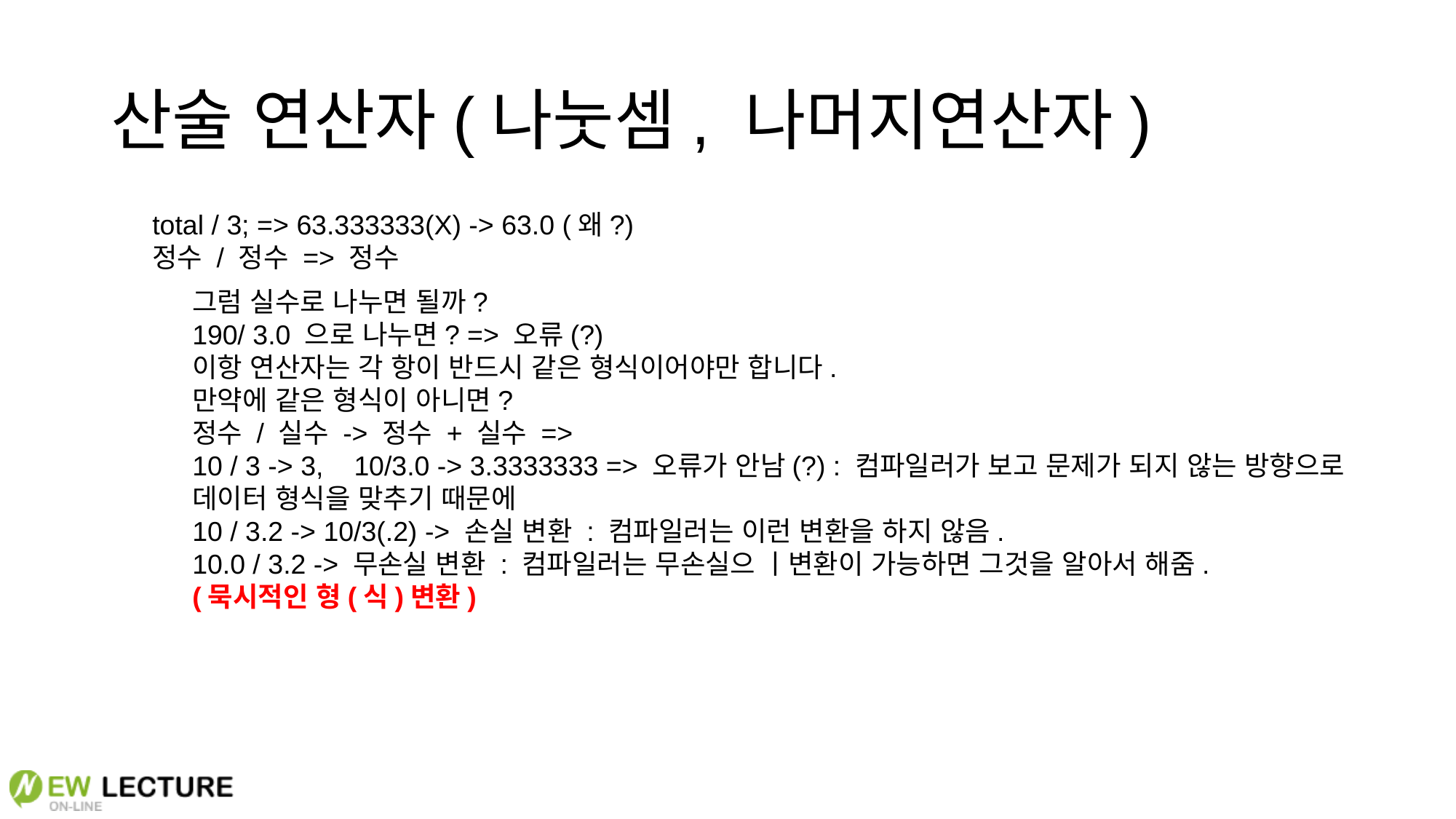

# 산술 연산자(나눗셈, 나머지연산자)
total / 3; => 63.333333(X) -> 63.0 (왜?)
정수 / 정수 => 정수
그럼 실수로 나누면 될까?
190/ 3.0 으로 나누면? => 오류(?)
이항 연산자는 각 항이 반드시 같은 형식이어야만 합니다.
만약에 같은 형식이 아니면?
정수 / 실수 -> 정수 + 실수 =>
10 / 3 -> 3,    10/3.0 -> 3.3333333 => 오류가 안남(?) : 컴파일러가 보고 문제가 되지 않는 방향으로
데이터 형식을 맞추기 때문에
10 / 3.2 -> 10/3(.2) -> 손실 변환 : 컴파일러는 이런 변환을 하지 않음.
10.0 / 3.2 -> 무손실 변환 : 컴파일러는 무손실으 ㅣ변환이 가능하면 그것을 알아서 해줌.
(묵시적인 형(식)변환)